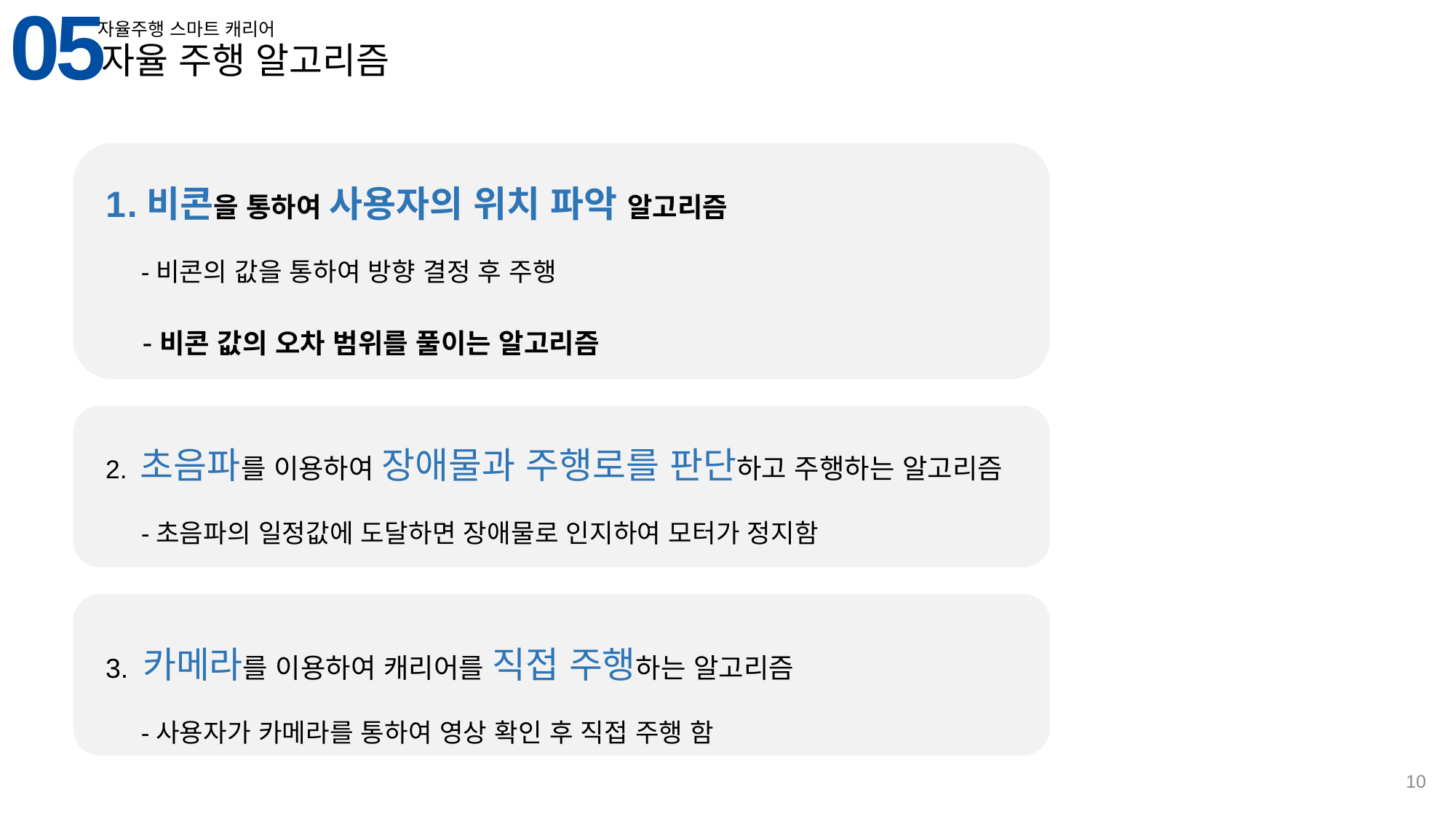

05
자율주행 스마트 캐리어
자율 주행 알고리즘
비콘을 통하여 사용자의 위치 파악 알고리즘
     -비콘의 값을 통하여 방향 결정 후 주행
     -비콘 값의 오차 범위를 풀이는 알고리즘

2. 초음파를 이용하여 장애물과 주행로를 판단하고 주행하는 알고리즘
     -초음파의 일정값에 도달하면 장애물로 인지하여 모터가 정지함

3. 카메라를 이용하여 캐리어를 직접 주행하는 알고리즘
     -사용자가 카메라를 통하여 영상 확인 후 직접 주행 함

10